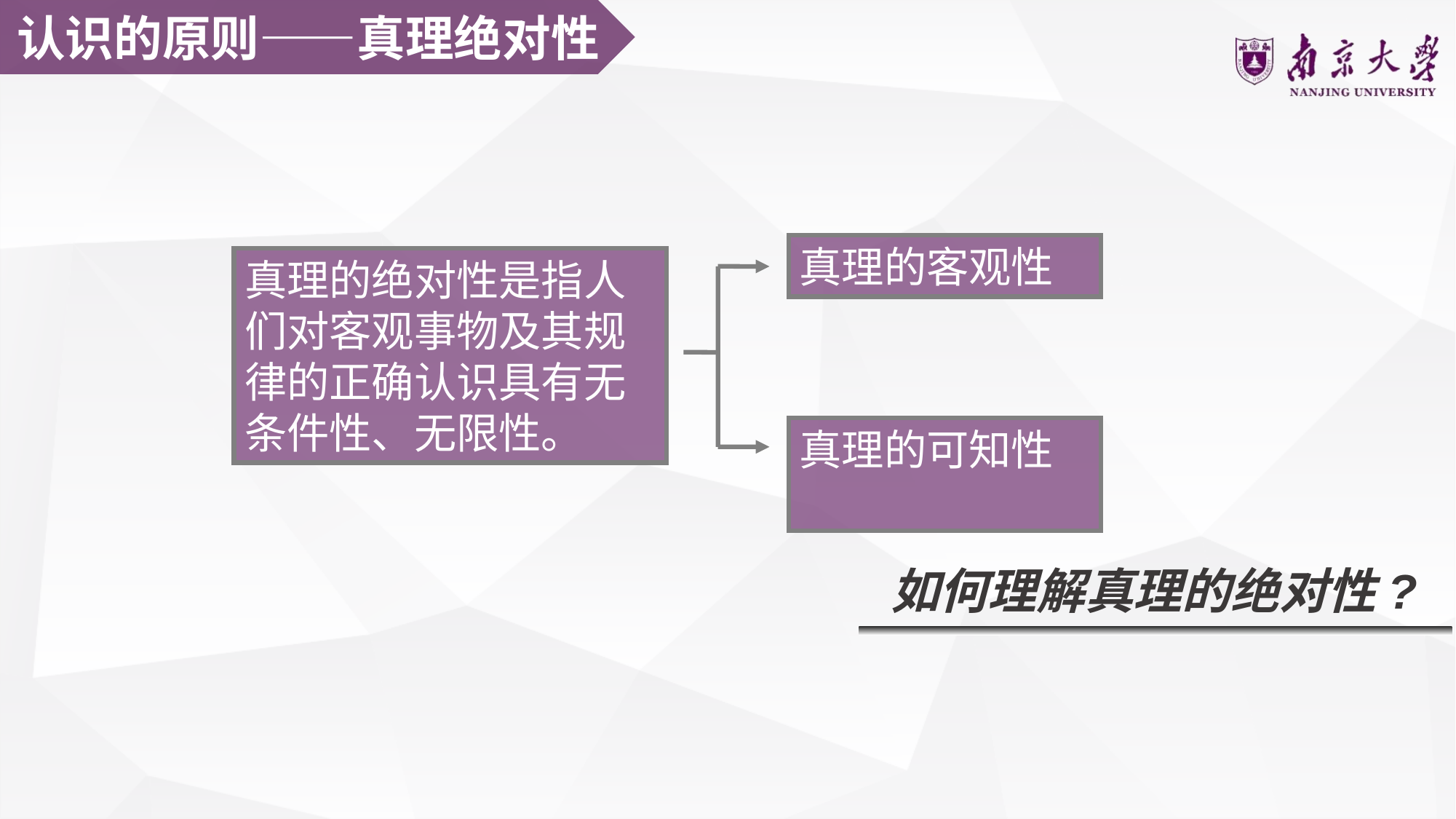

认识的原则——真理绝对性
真理的客观性
真理的绝对性是指人们对客观事物及其规律的正确认识具有无条件性、无限性。

真理的可知性
如何理解真理的绝对性?